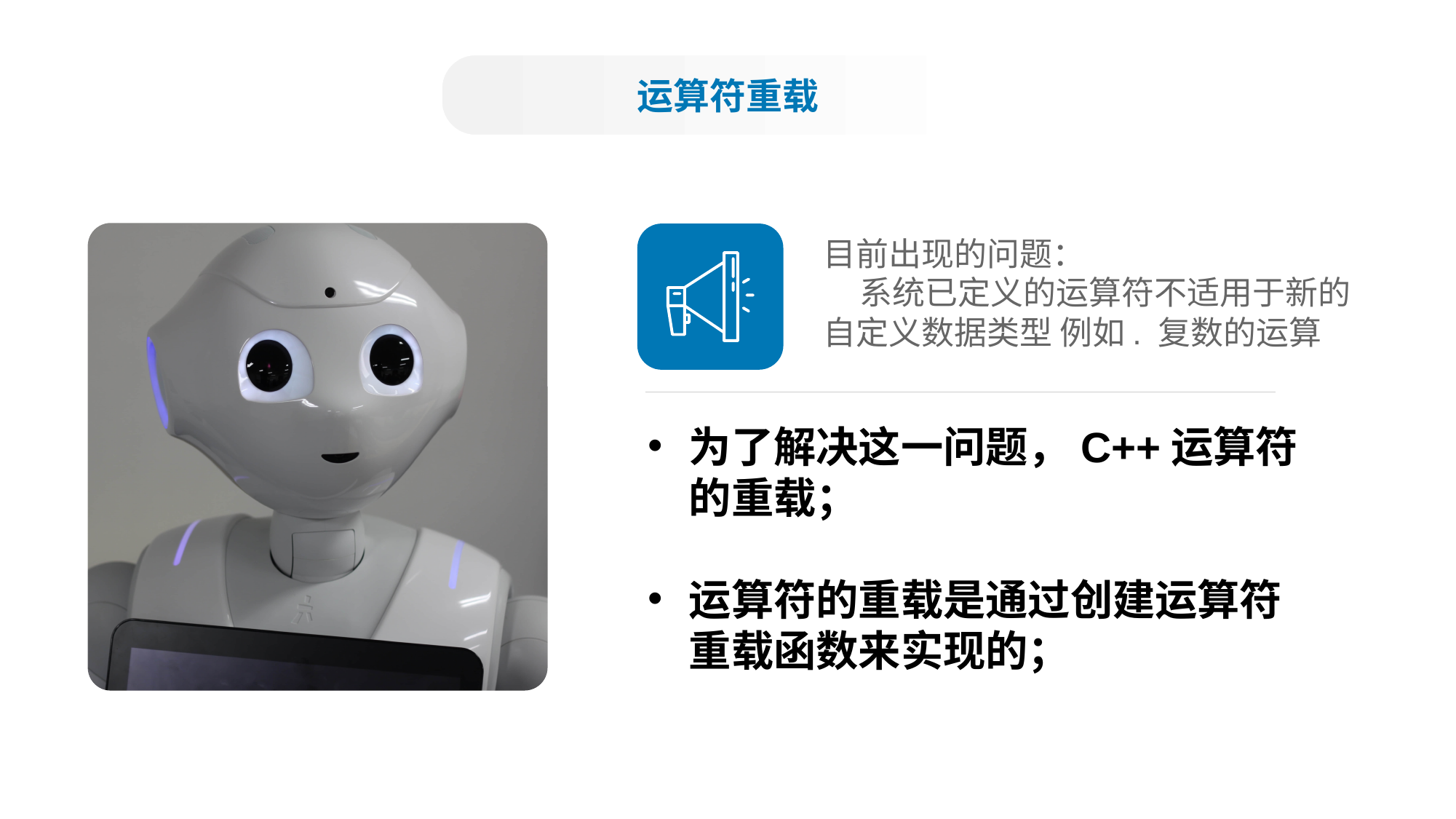

运算符重载

目前出现的问题：
    系统已定义的运算符不适用于新的
自定义数据类型 例如. 复数的运算

为了解决这一问题，C++运算符的重载；

运算符的重载是通过创建运算符重载函数来实现的；